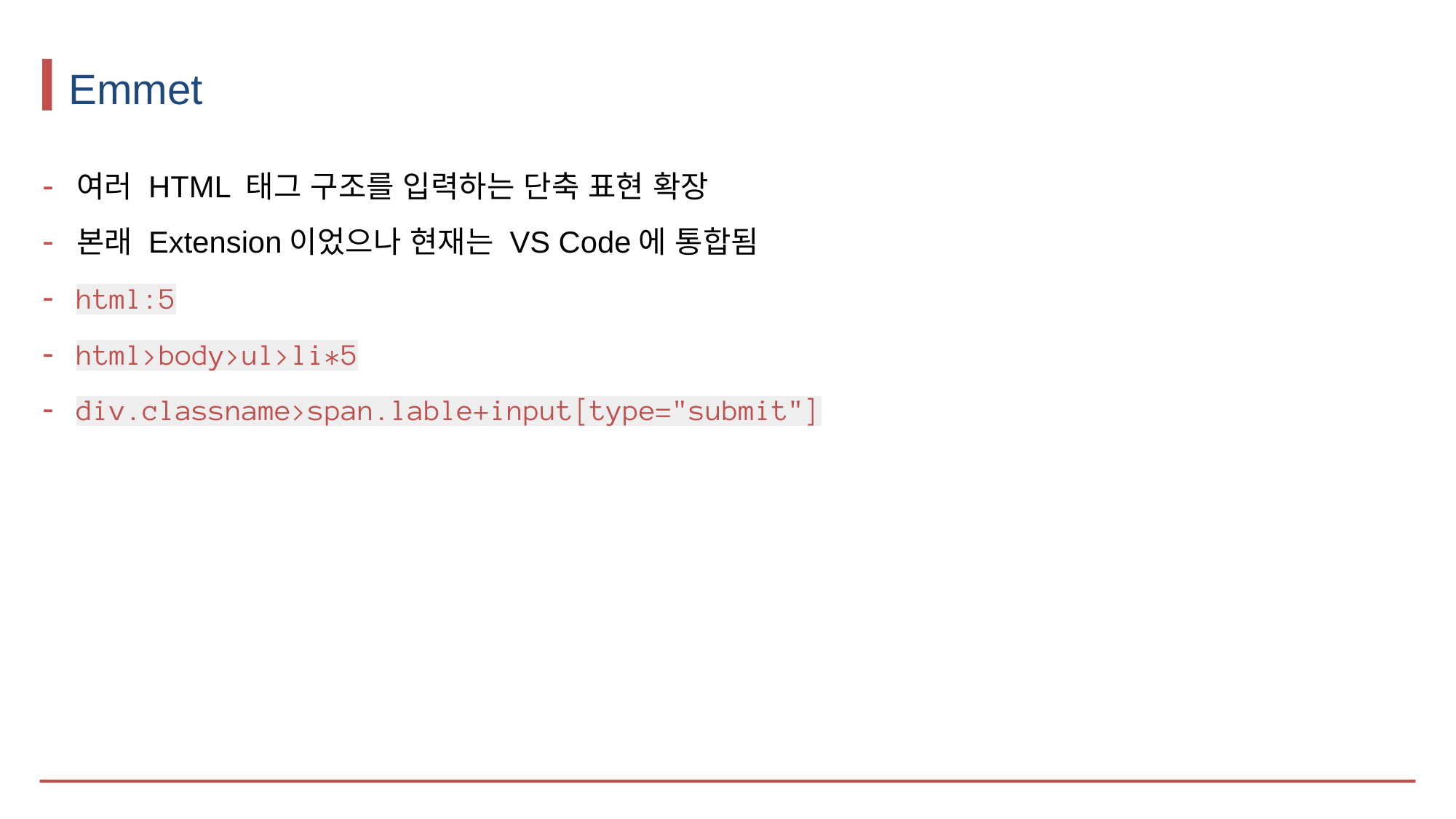

# Emmet
여러 HTML 태그 구조를 입력하는 단축 표현 확장
본래 Extension이었으나 현재는 VS Code에 통합됨
html:5
html>body>ul>li*5
div.classname>span.lable+input[type="submit"]